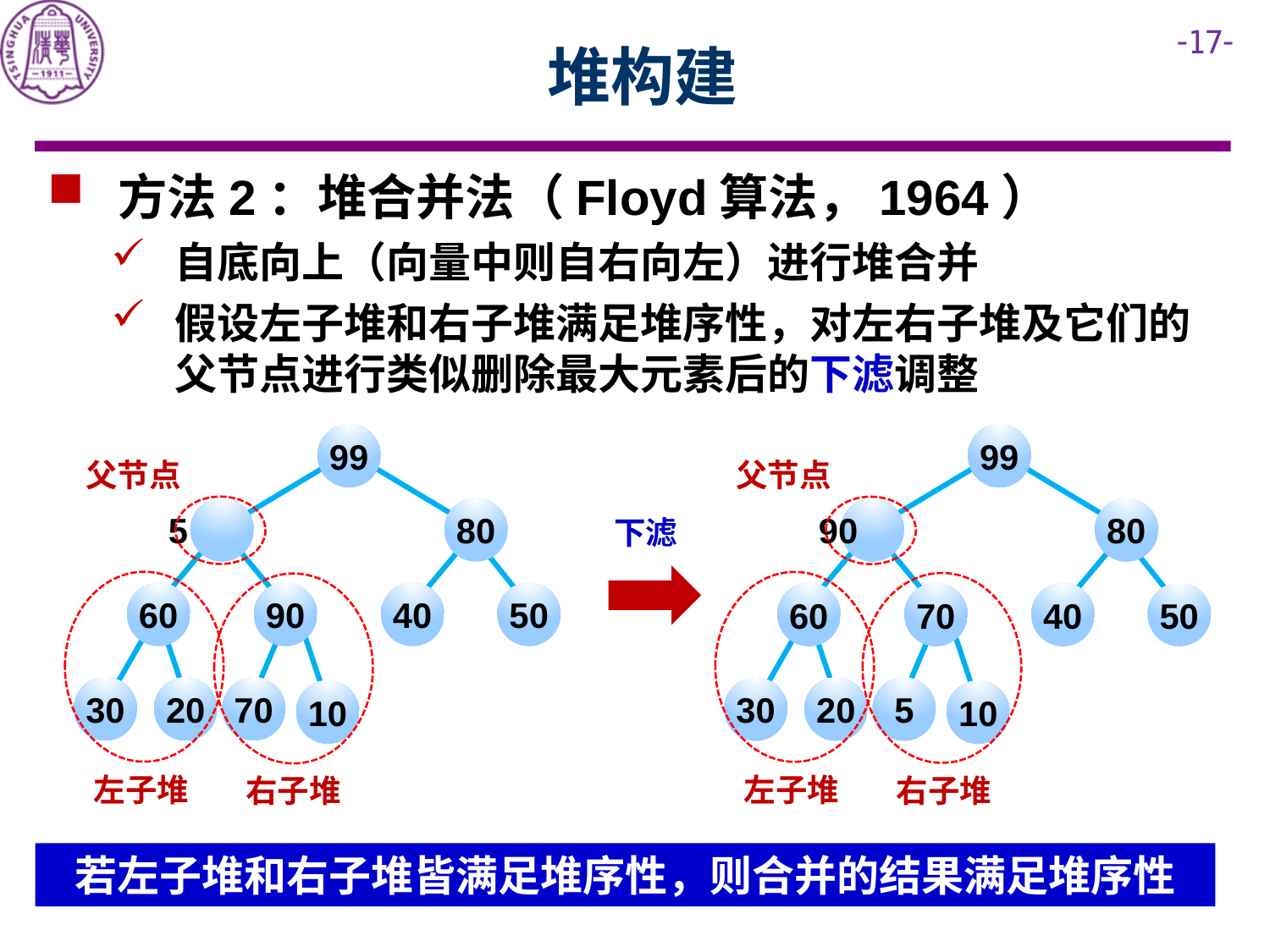

# 堆构建
 方法2：堆合并法（Floyd算法，1964）
自底向上（向量中则自右向左）进行堆合并
假设左子堆和右子堆满足堆序性，对左右子堆及它们的父节点进行类似删除最大元素后的下滤调整
99
99
父节点
父节点

 5
80
 90
80
下滤

60
90
40
50
60
70
40
50

30
20
70
30
20
5
10
10
左子堆
左子堆
右子堆
右子堆
若左子堆和右子堆皆满足堆序性，则合并的结果满足堆序性